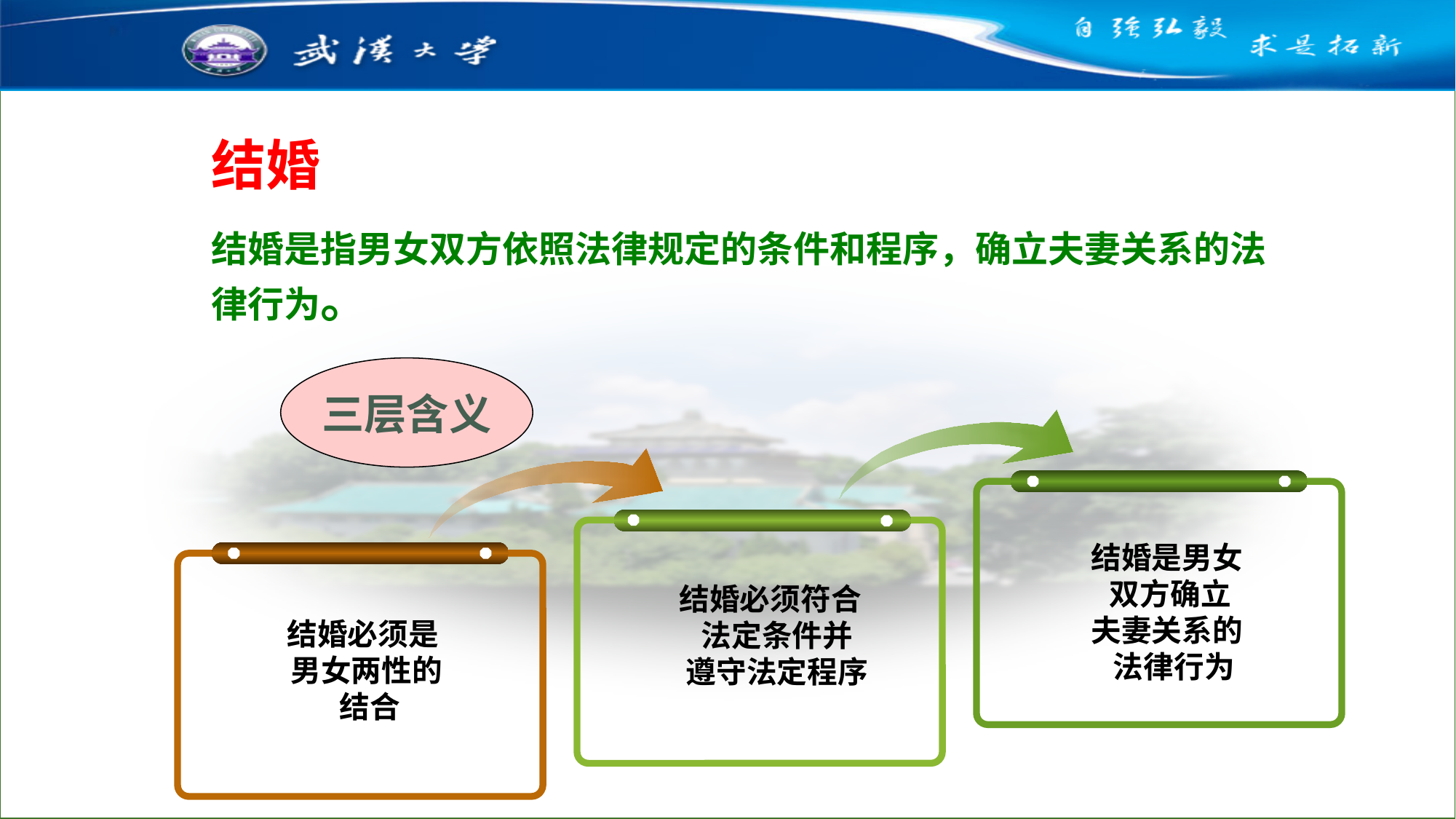

结婚

结婚是指男女双方依照法律规定的条件和程序，确立夫妻关系的法律行为。
三层含义

 结婚是男女
  双方确立
 夫妻关系的
   法律行为

 结婚必须是
 男女两性的
  结合

    结婚必须符合
    法定条件并
    遵守法定程序